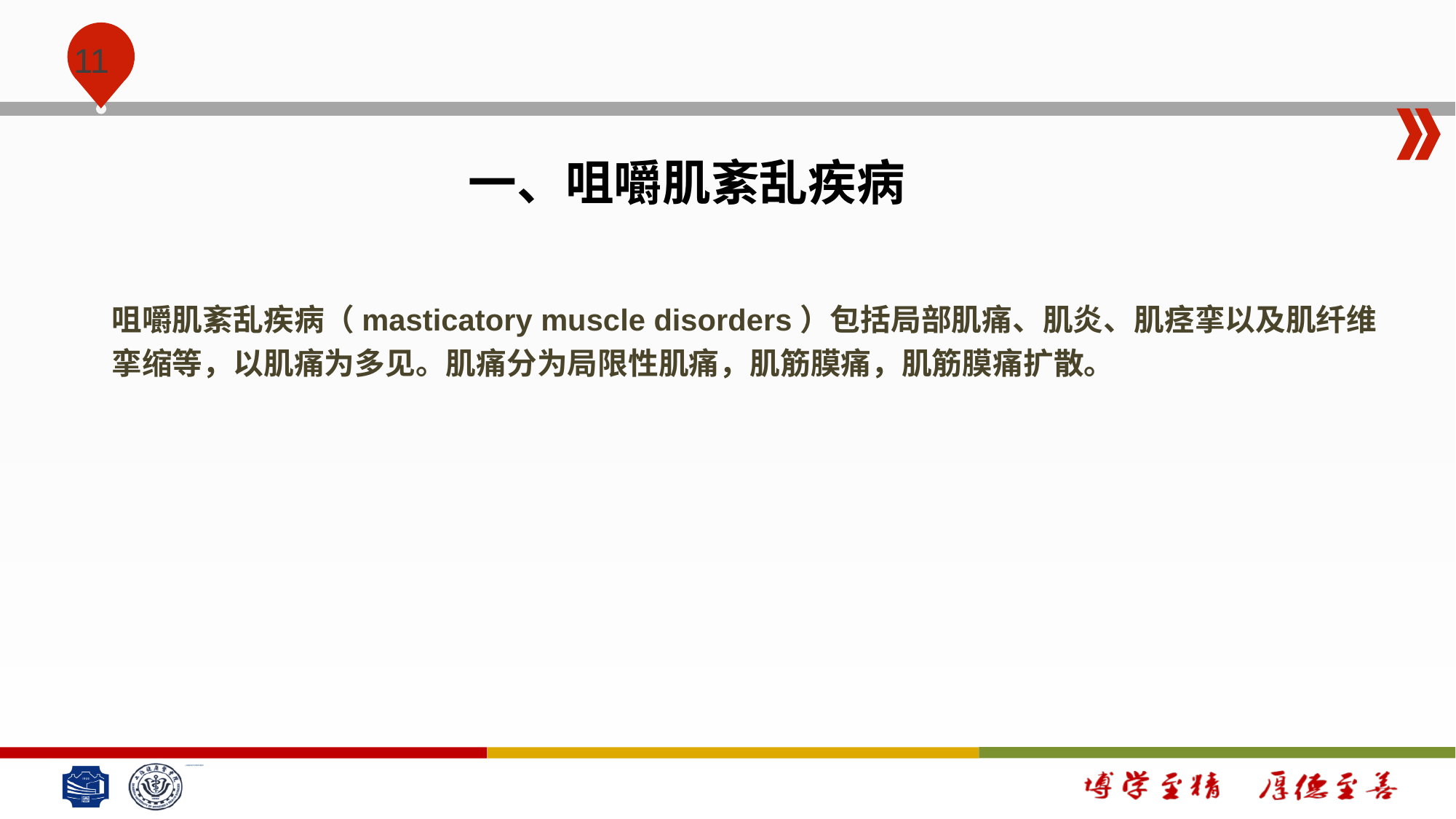

#
一、咀嚼肌紊乱疾病
咀嚼肌紊乱疾病（masticatory muscle disorders）包括局部肌痛、肌炎、肌痉挛以及肌纤维挛缩等，以肌痛为多见。肌痛分为局限性肌痛，肌筋膜痛，肌筋膜痛扩散。